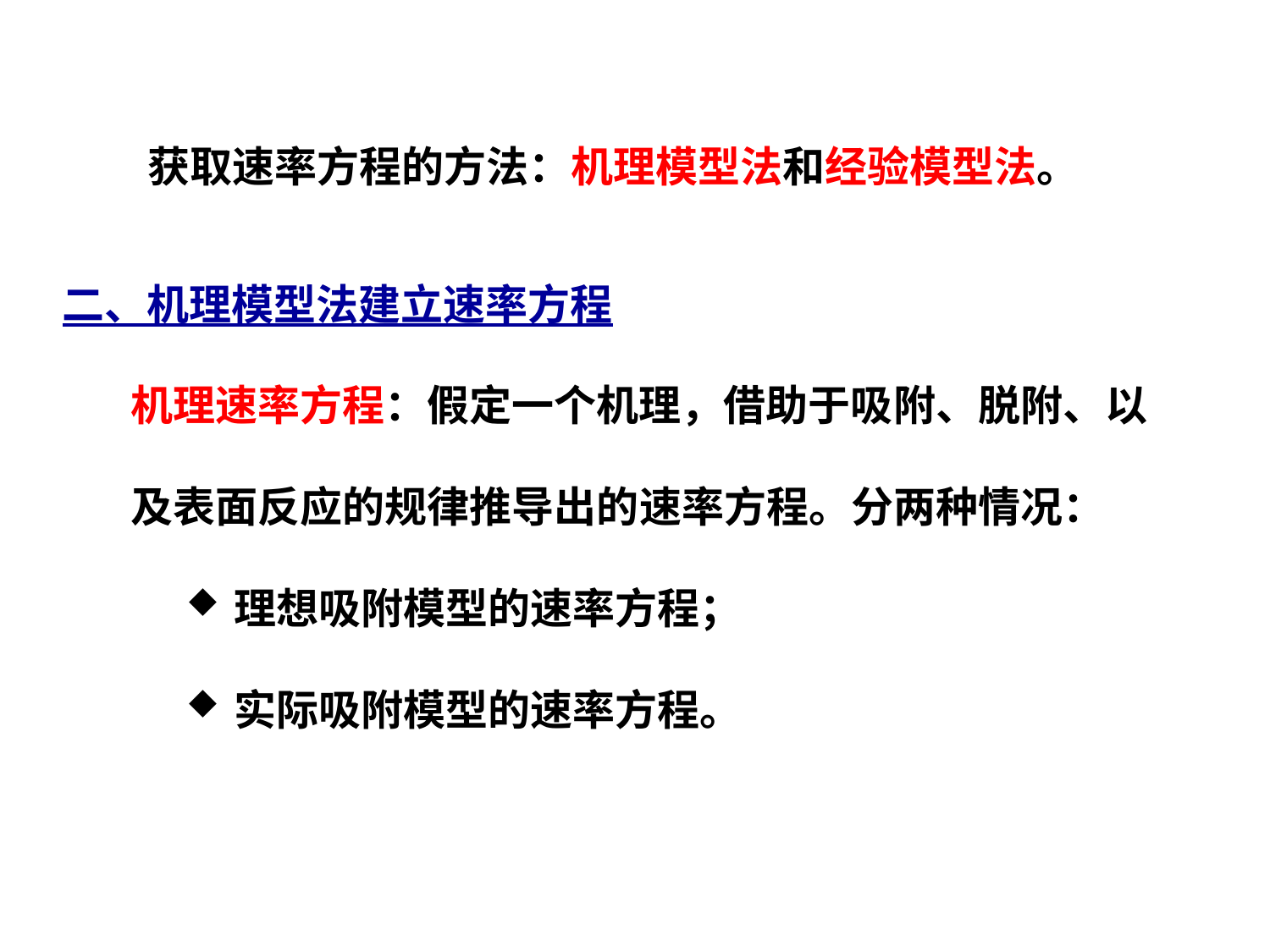

获取速率方程的方法：机理模型法和经验模型法。
二、机理模型法建立速率方程
机理速率方程：假定一个机理，借助于吸附、脱附、以及表面反应的规律推导出的速率方程。分两种情况：
理想吸附模型的速率方程；
实际吸附模型的速率方程。